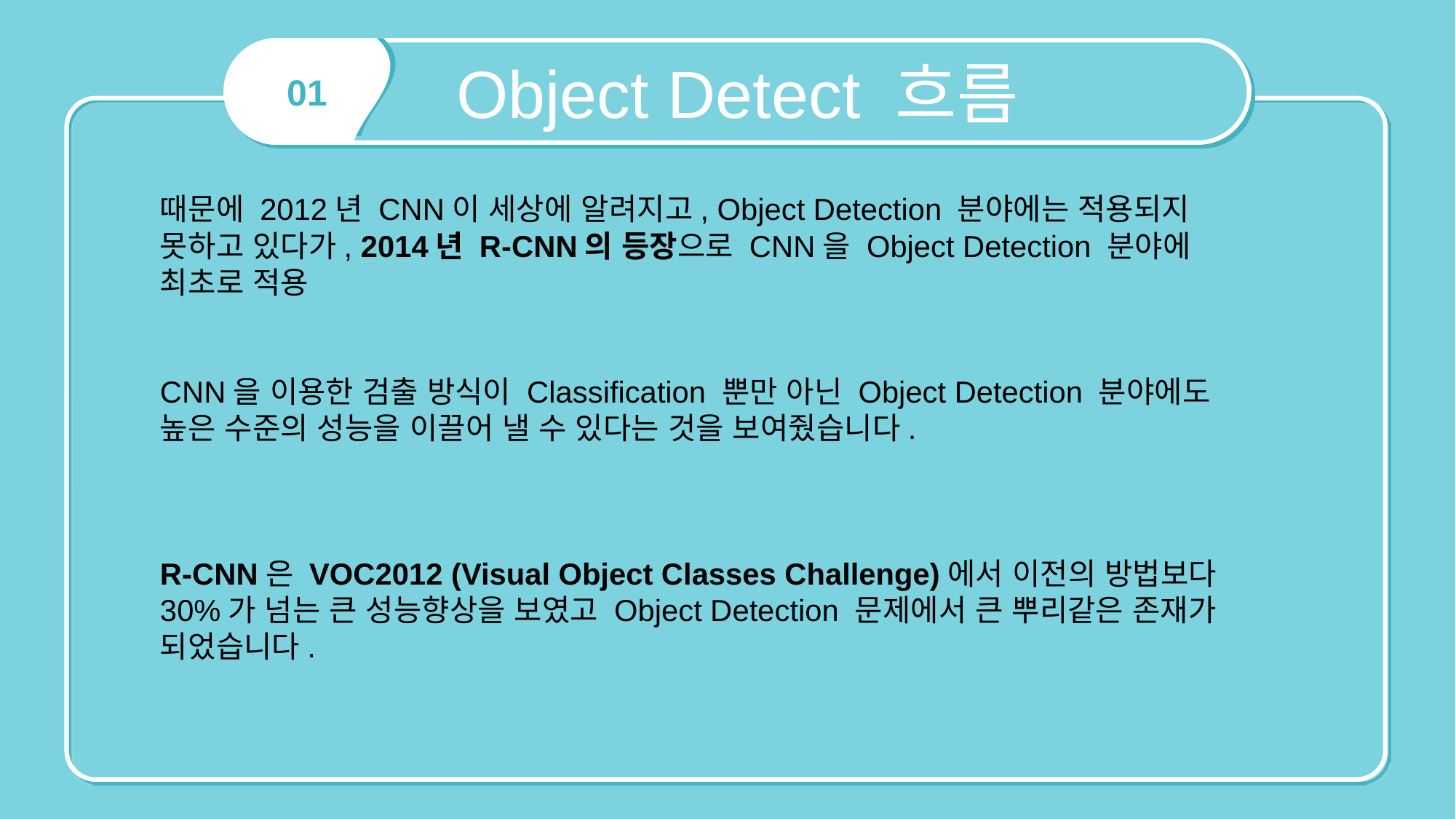

Object Detect 흐름
01

때문에 2012년 CNN이 세상에 알려지고, Object Detection 분야에는 적용되지 못하고 있다가, 2014년 R-CNN의 등장으로 CNN을 Object Detection 분야에 최초로 적용

CNN을 이용한 검출 방식이 Classification 뿐만 아닌 Object Detection 분야에도
높은 수준의 성능을 이끌어 낼 수 있다는 것을 보여줬습니다.

R-CNN은 VOC2012 (Visual Object Classes Challenge)에서 이전의 방법보다 30%가 넘는 큰 성능향상을 보였고 Object Detection 문제에서 큰 뿌리같은 존재가 되었습니다.